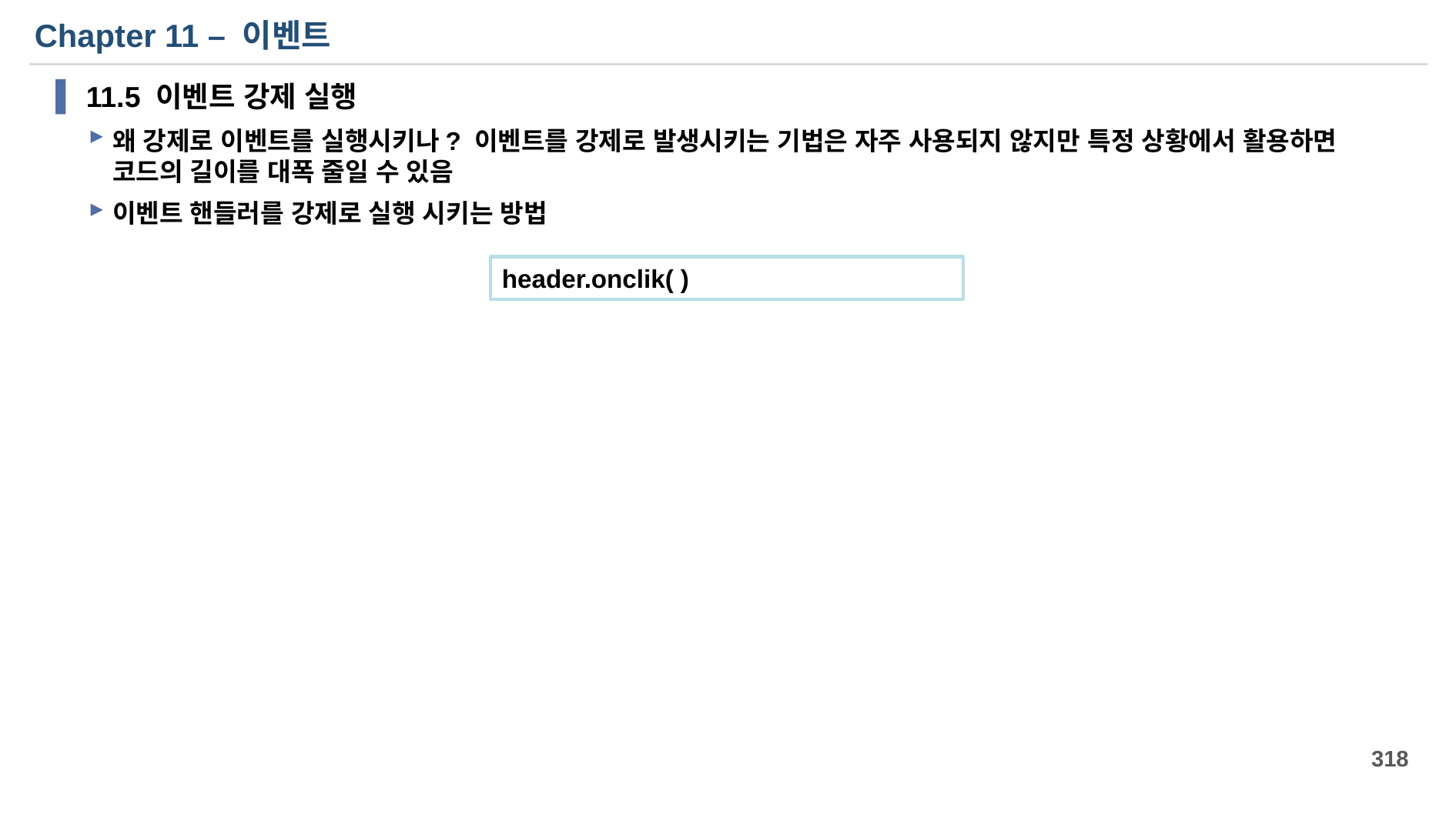

# Chapter 11 – 이벤트
11.5 이벤트 강제 실행
왜 강제로 이벤트를 실행시키나? 이벤트를 강제로 발생시키는 기법은 자주 사용되지 않지만 특정 상황에서 활용하면 코드의 길이를 대폭 줄일 수 있음
이벤트 핸들러를 강제로 실행 시키는 방법

header.onclik( )
318